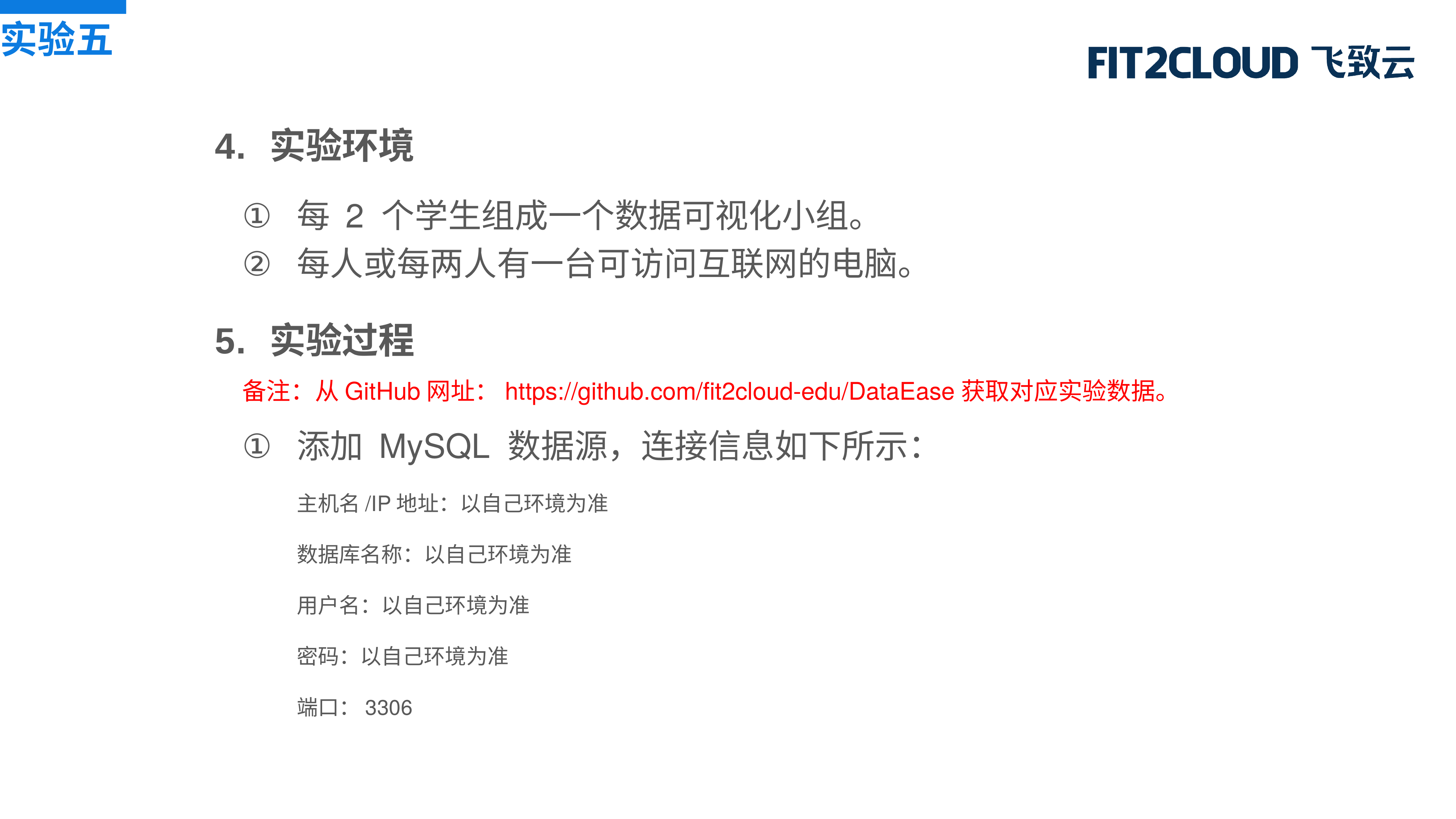

实验五
实验环境
每 2 个学生组成一个数据可视化小组。
每人或每两人有一台可访问互联网的电脑。
实验过程
备注：从GitHub网址：https://github.com/fit2cloud-edu/DataEase获取对应实验数据。
添加 MySQL 数据源，连接信息如下所示：
主机名/IP地址：以自己环境为准
数据库名称：以自己环境为准
用户名：以自己环境为准
密码：以自己环境为准
端口：3306